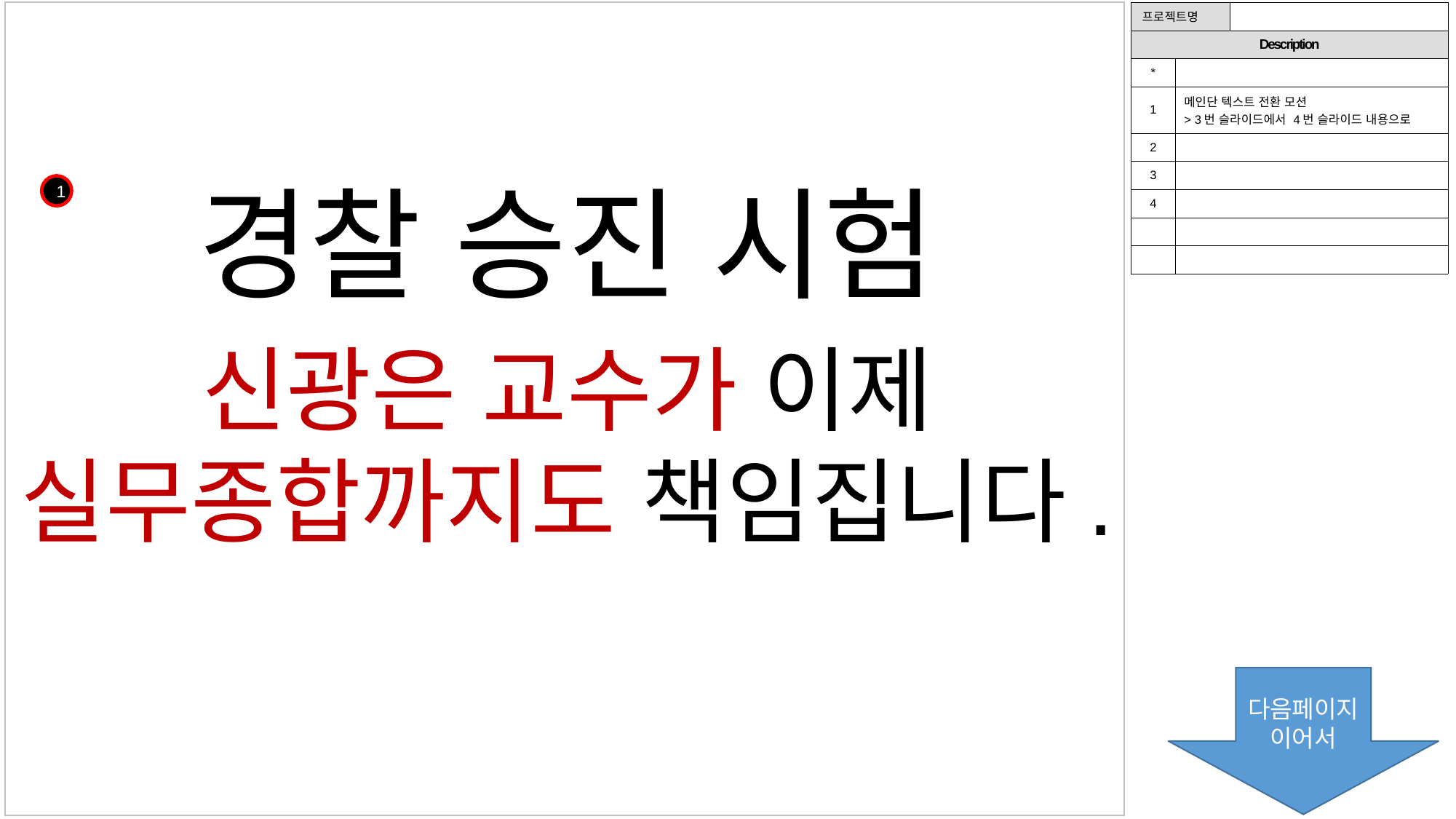

| 프로젝트명 |  |  |
| --- | --- | --- |
| Description |  |  |
| \* |  |  |
| 1 | 메인단 텍스트 전환 모션 > 3번 슬라이드에서 4번 슬라이드 내용으로 |  |
| 2 |  |  |
| 3 |  |  |
| 4 |  |  |
|  |  |  |
|  |  |  |
경찰 승진 시험

신광은 교수가 이제
실무종합까지도 책임집니다.
1
다음페이지
이어서